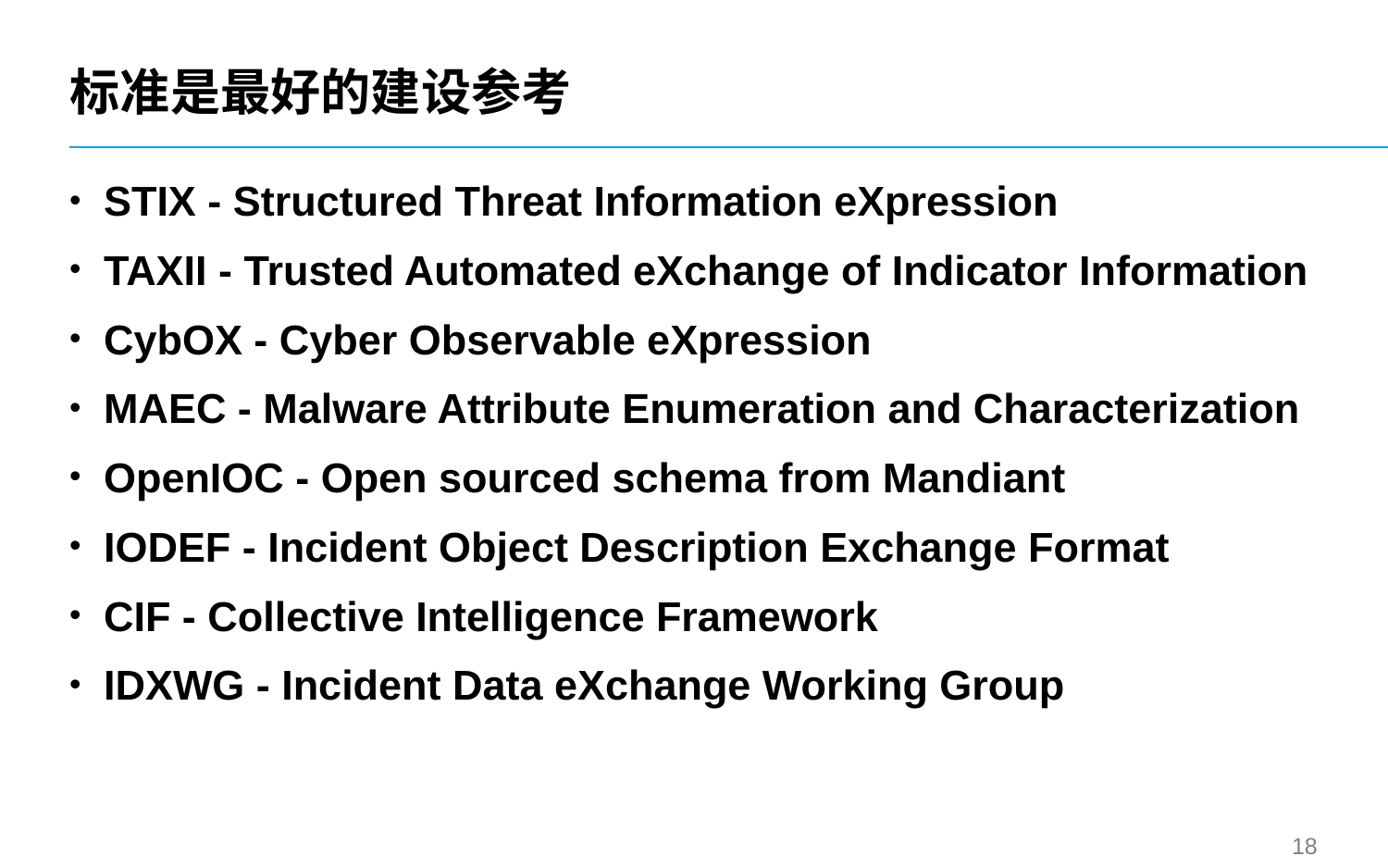

# 标准是最好的建设参考
STIX - Structured Threat Information eXpression
TAXII - Trusted Automated eXchange of Indicator Information
CybOX - Cyber Observable eXpression
MAEC - Malware Attribute Enumeration and Characterization
OpenIOC - Open sourced schema from Mandiant
IODEF - Incident Object Description Exchange Format
CIF - Collective Intelligence Framework
IDXWG - Incident Data eXchange Working Group